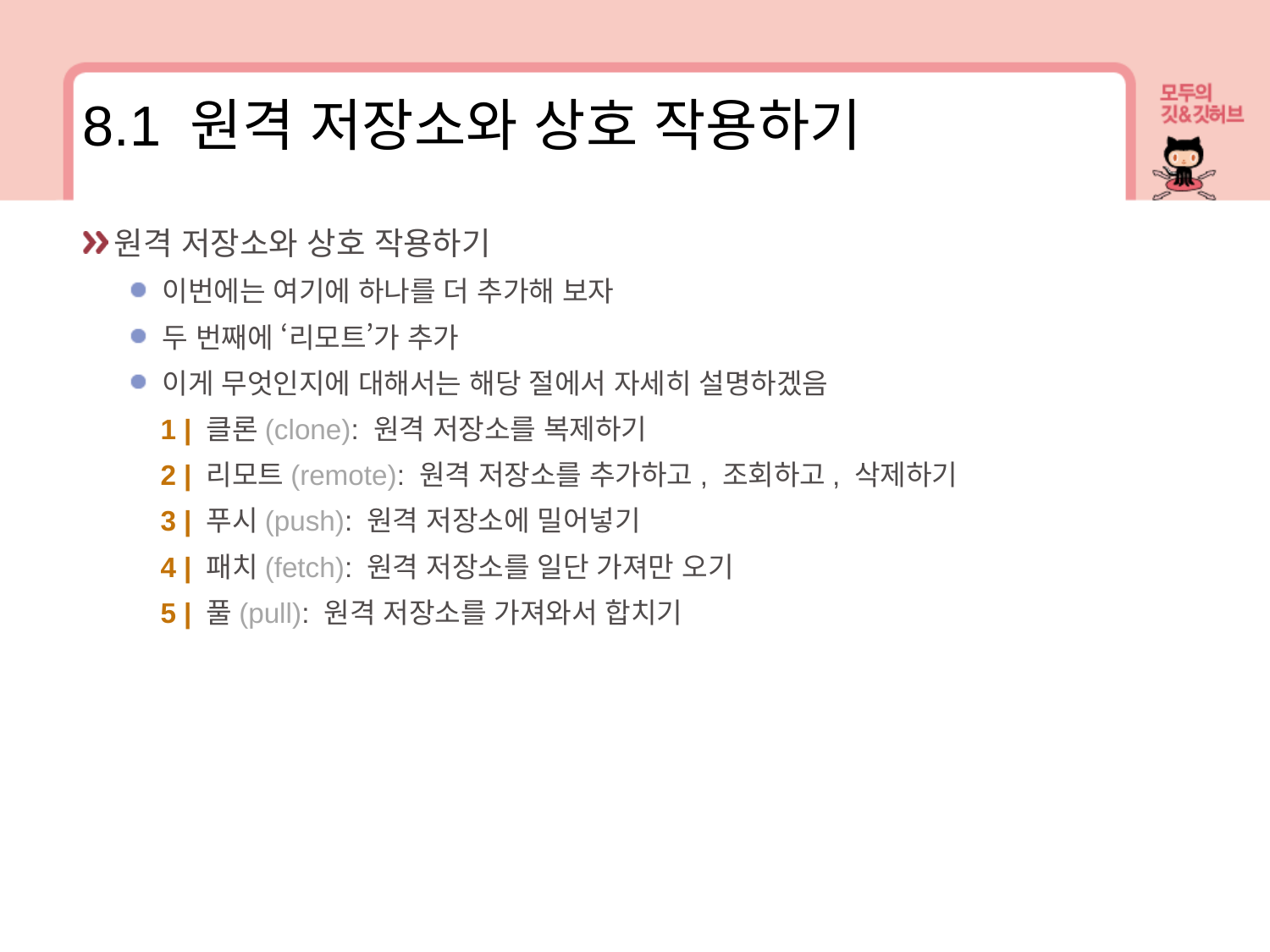

8.1 원격 저장소와 상호 작용하기
원격 저장소와 상호 작용하기
이번에는 여기에 하나를 더 추가해 보자
두 번째에 ‘리모트’가 추가
이게 무엇인지에 대해서는 해당 절에서 자세히 설명하겠음
    1 | 클론(clone): 원격 저장소를 복제하기
    2 | 리모트(remote): 원격 저장소를 추가하고, 조회하고, 삭제하기
    3 | 푸시(push): 원격 저장소에 밀어넣기
    4 | 패치(fetch): 원격 저장소를 일단 가져만 오기
    5 | 풀(pull): 원격 저장소를 가져와서 합치기